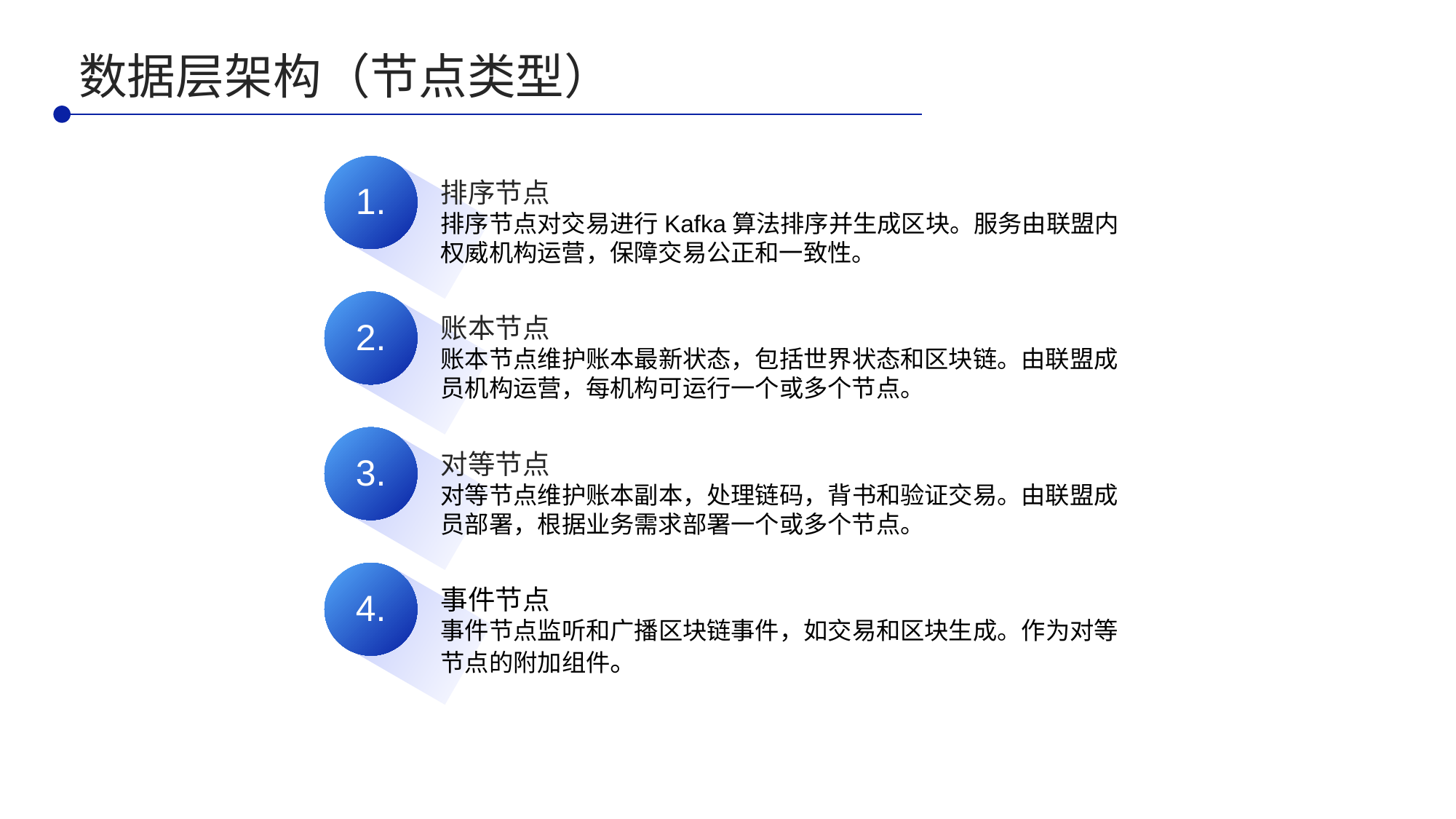

数据层架构（节点类型）

排序节点
排序节点对交易进行Kafka算法排序并生成区块。服务由联盟内权威机构运营，保障交易公正和一致性。

1.

账本节点
账本节点维护账本最新状态，包括世界状态和区块链。由联盟成员机构运营，每机构可运行一个或多个节点。

2.

对等节点
对等节点维护账本副本，处理链码，背书和验证交易。由联盟成员部署，根据业务需求部署一个或多个节点。

3.

事件节点
事件节点监听和广播区块链事件，如交易和区块生成。作为对等节点的附加组件。

4.